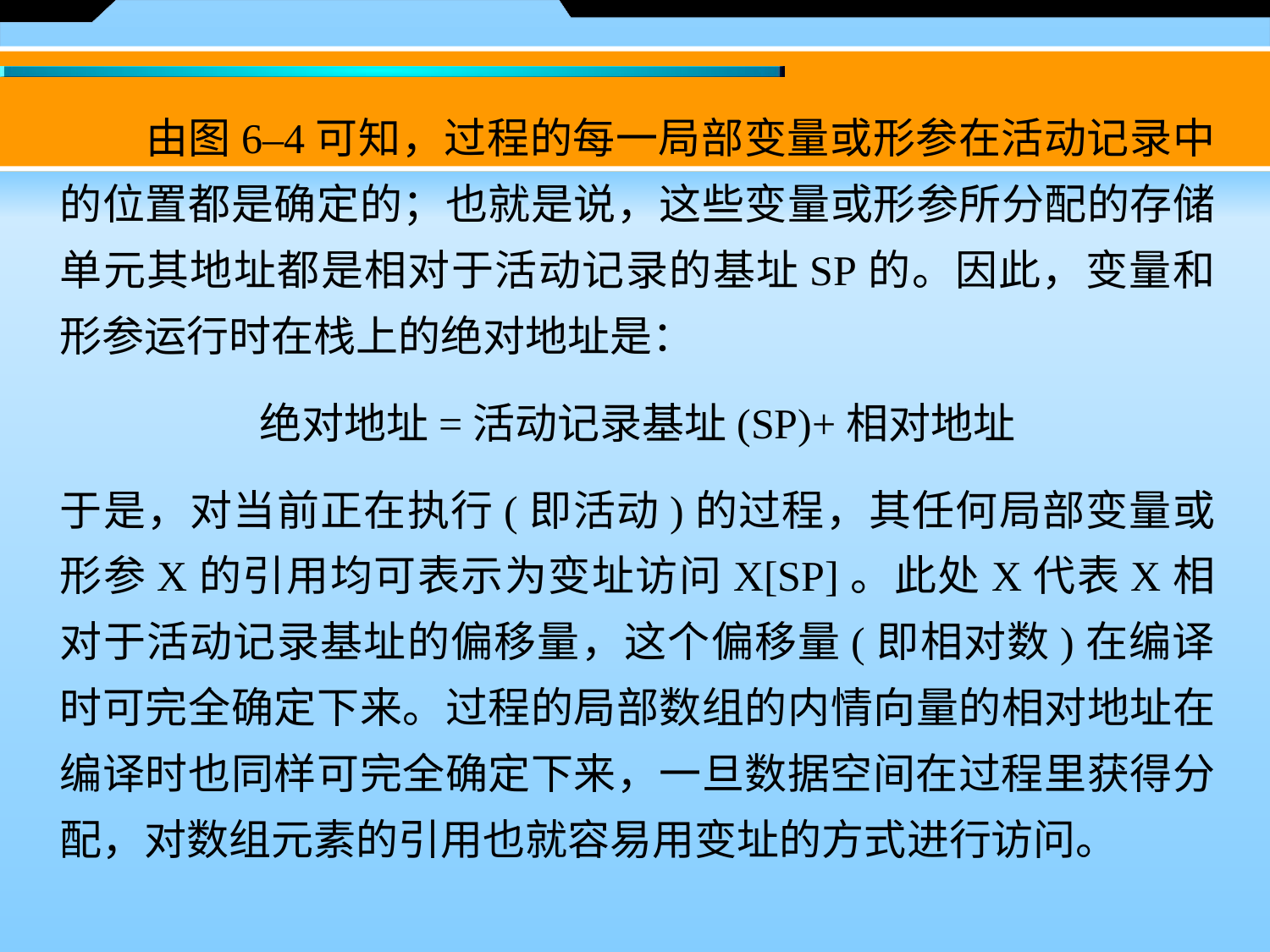

由图6–4可知，过程的每一局部变量或形参在活动记录中的位置都是确定的；也就是说，这些变量或形参所分配的存储单元其地址都是相对于活动记录的基址SP的。因此，变量和形参运行时在栈上的绝对地址是：
绝对地址=活动记录基址(SP)+相对地址
于是，对当前正在执行(即活动)的过程，其任何局部变量或形参X的引用均可表示为变址访问X[SP]。此处X代表X相对于活动记录基址的偏移量，这个偏移量(即相对数)在编译时可完全确定下来。过程的局部数组的内情向量的相对地址在编译时也同样可完全确定下来，一旦数据空间在过程里获得分配，对数组元素的引用也就容易用变址的方式进行访问。